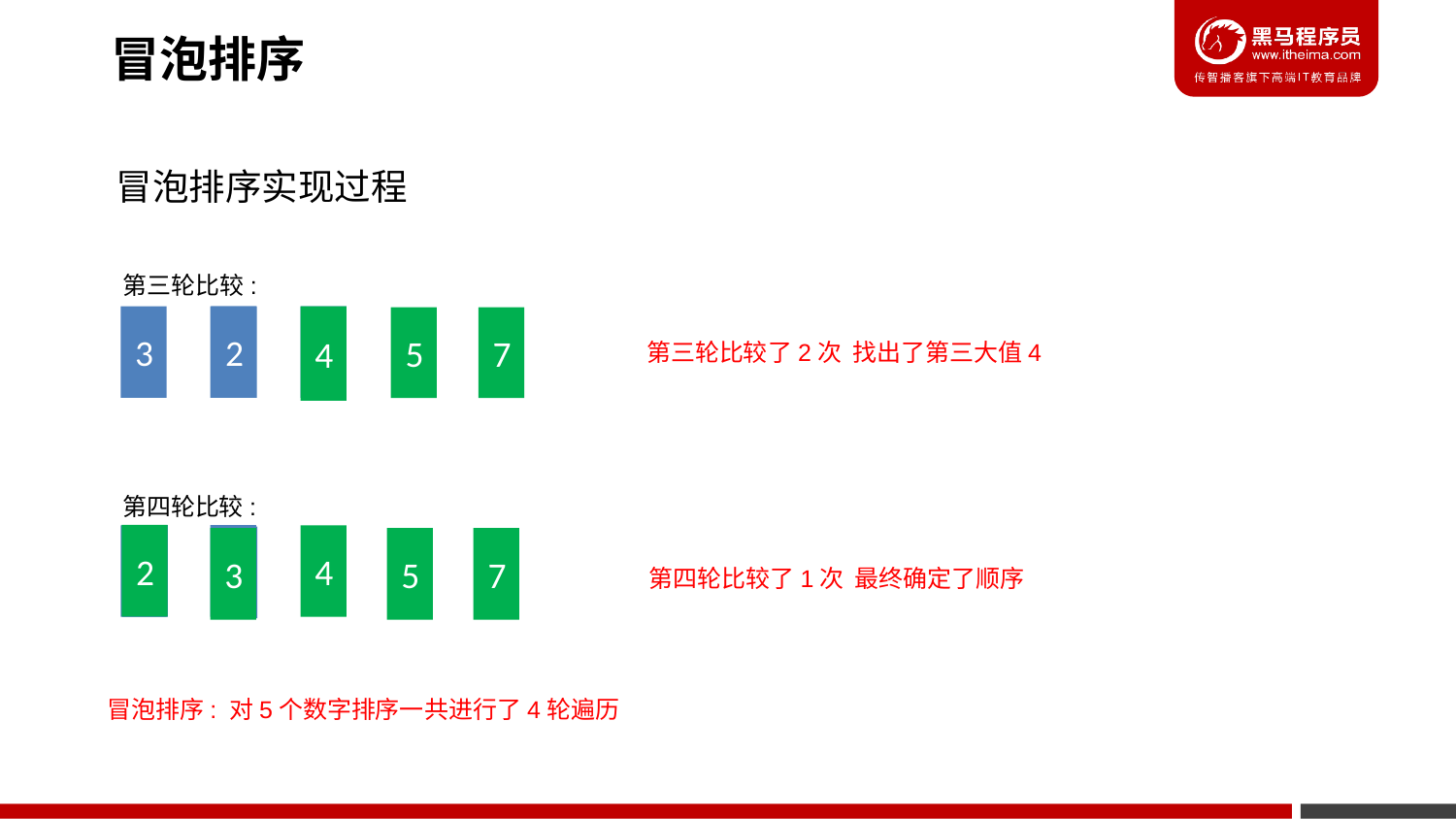

冒泡排序
冒泡排序实现过程
第三轮比较:
3
4
2
2
4
5
7
第三轮比较了2次  找出了第三大值4
第四轮比较:
2
2
2
4
3
3
3
5
7
第四轮比较了1次  最终确定了顺序
冒泡排序: 对5个数字排序一共进行了4轮遍历